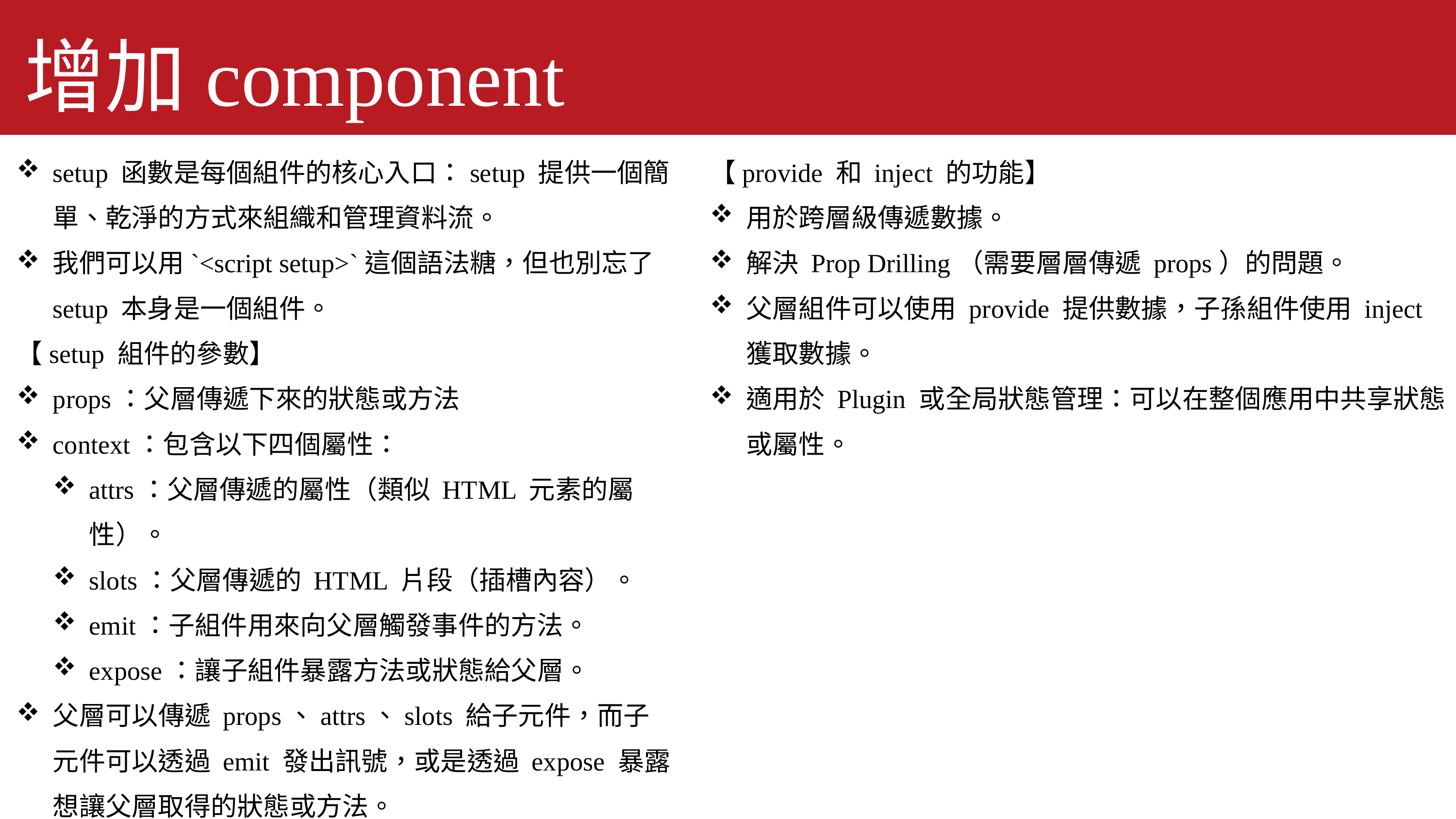

增加component
setup 函數是每個組件的核心入口：setup 提供一個簡單、乾淨的方式來組織和管理資料流。
我們可以用`<script setup>`這個語法糖，但也別忘了 setup 本身是一個組件。
【setup 組件的參數】
props：父層傳遞下來的狀態或方法
context：包含以下四個屬性：
attrs：父層傳遞的屬性（類似 HTML 元素的屬性）。
slots：父層傳遞的 HTML 片段（插槽內容）。
emit：子組件用來向父層觸發事件的方法。
expose：讓子組件暴露方法或狀態給父層。
父層可以傳遞 props、attrs、slots 給子元件，而子元件可以透過 emit 發出訊號，或是透過 expose 暴露想讓父層取得的狀態或方法。
【provide 和 inject 的功能】
用於跨層級傳遞數據。
解決 Prop Drilling（需要層層傳遞 props）的問題。
父層組件可以使用 provide 提供數據，子孫組件使用 inject 獲取數據。
適用於 Plugin 或全局狀態管理：可以在整個應用中共享狀態或屬性。